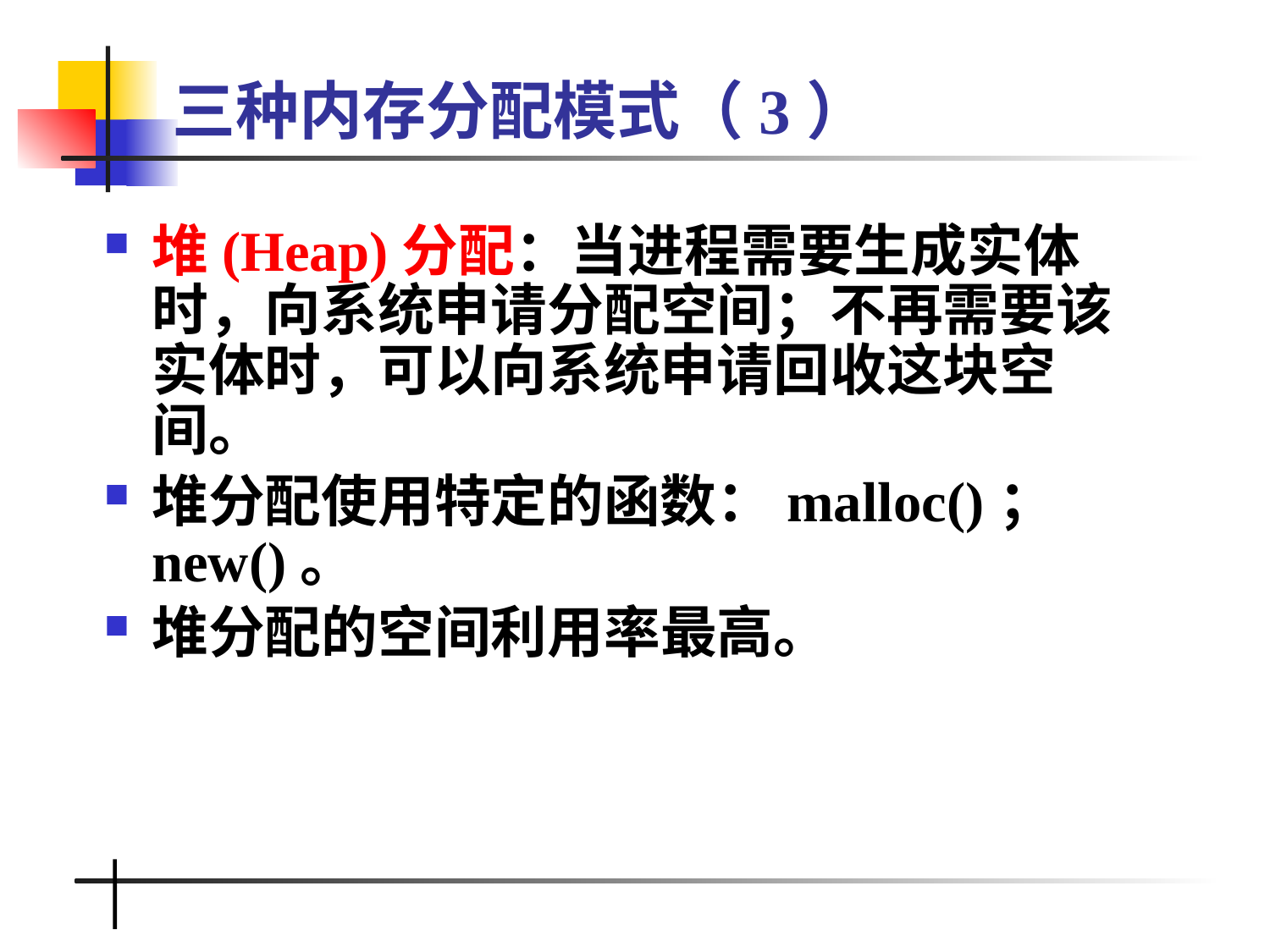

# 三种内存分配模式（3）
堆(Heap)分配：当进程需要生成实体时，向系统申请分配空间；不再需要该实体时，可以向系统申请回收这块空间。
堆分配使用特定的函数：malloc()；new()。
堆分配的空间利用率最高。